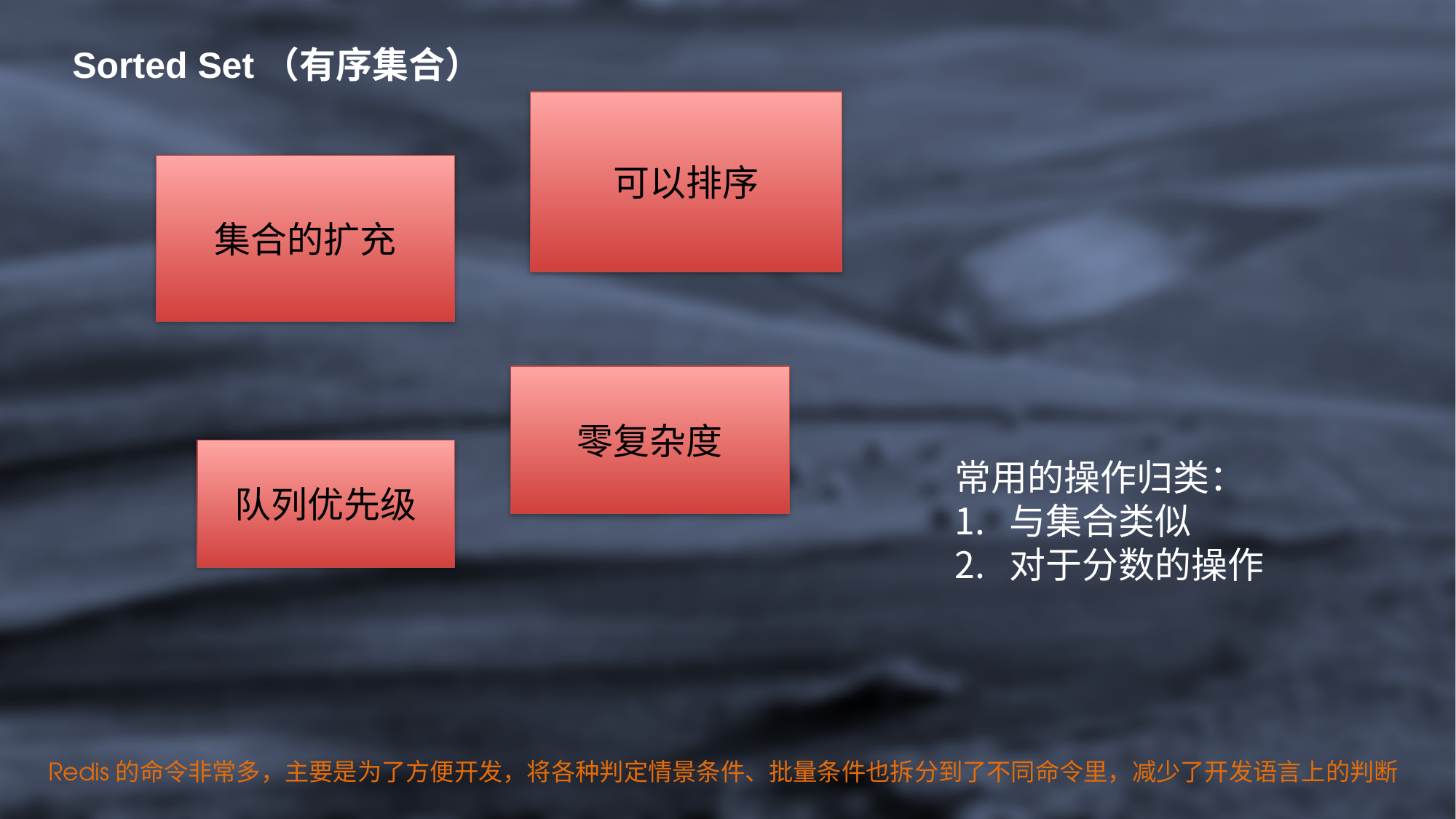

Sorted Set（有序集合）
可以排序
集合的扩充
零复杂度
队列优先级
常用的操作归类：
与集合类似
对于分数的操作
Redis的命令非常多，主要是为了方便开发，将各种判定情景条件、批量条件也拆分到了不同命令里，减少了开发语言上的判断